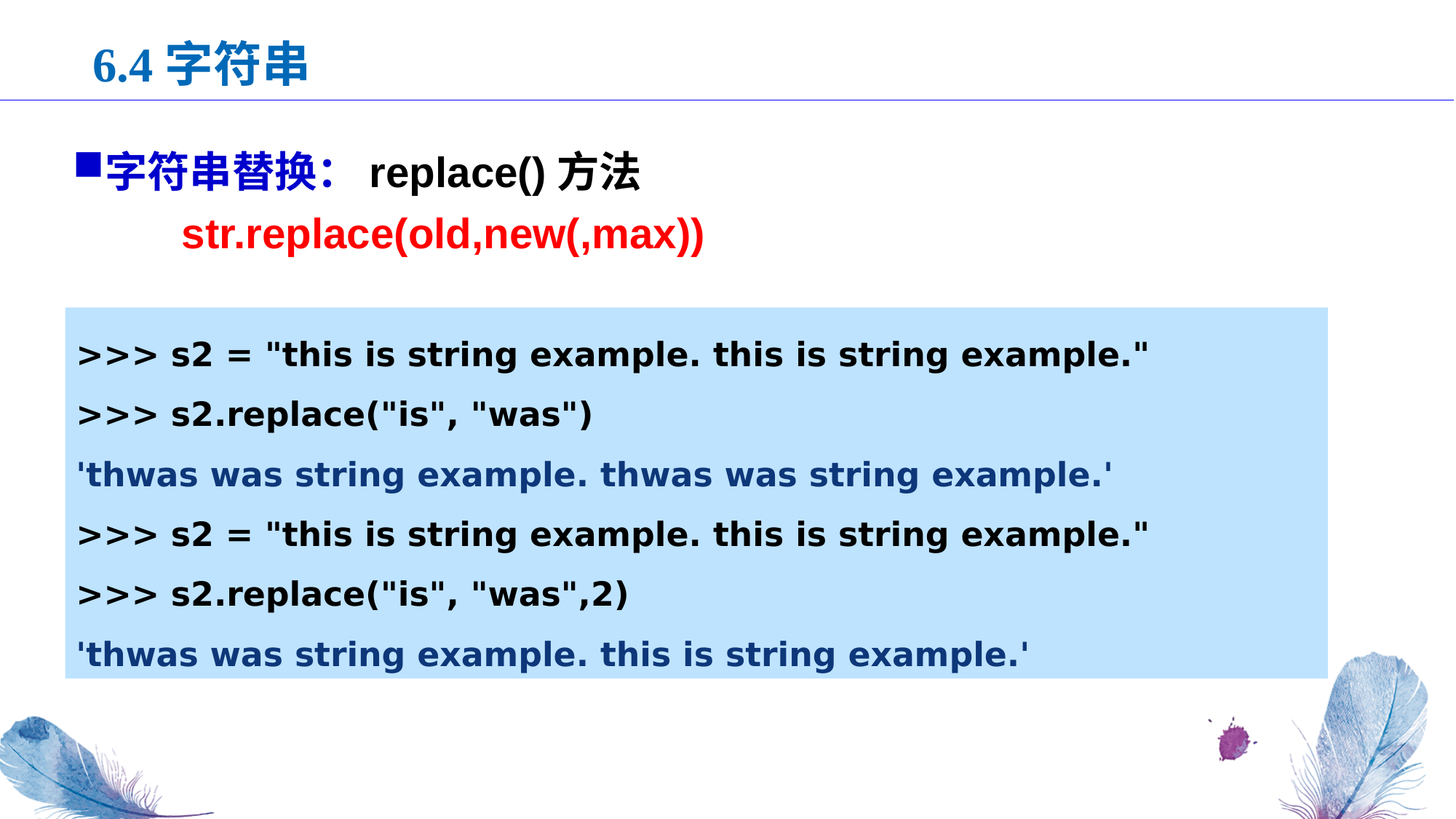

6.4字符串
字符串替换：replace()方法
	str.replace(old,new(,max))
>>> s2 = "this is string example. this is string example."
>>> s2.replace("is", "was")
'thwas was string example. thwas was string example.'
>>> s2 = "this is string example. this is string example."
>>> s2.replace("is", "was",2)
'thwas was string example. this is string example.'